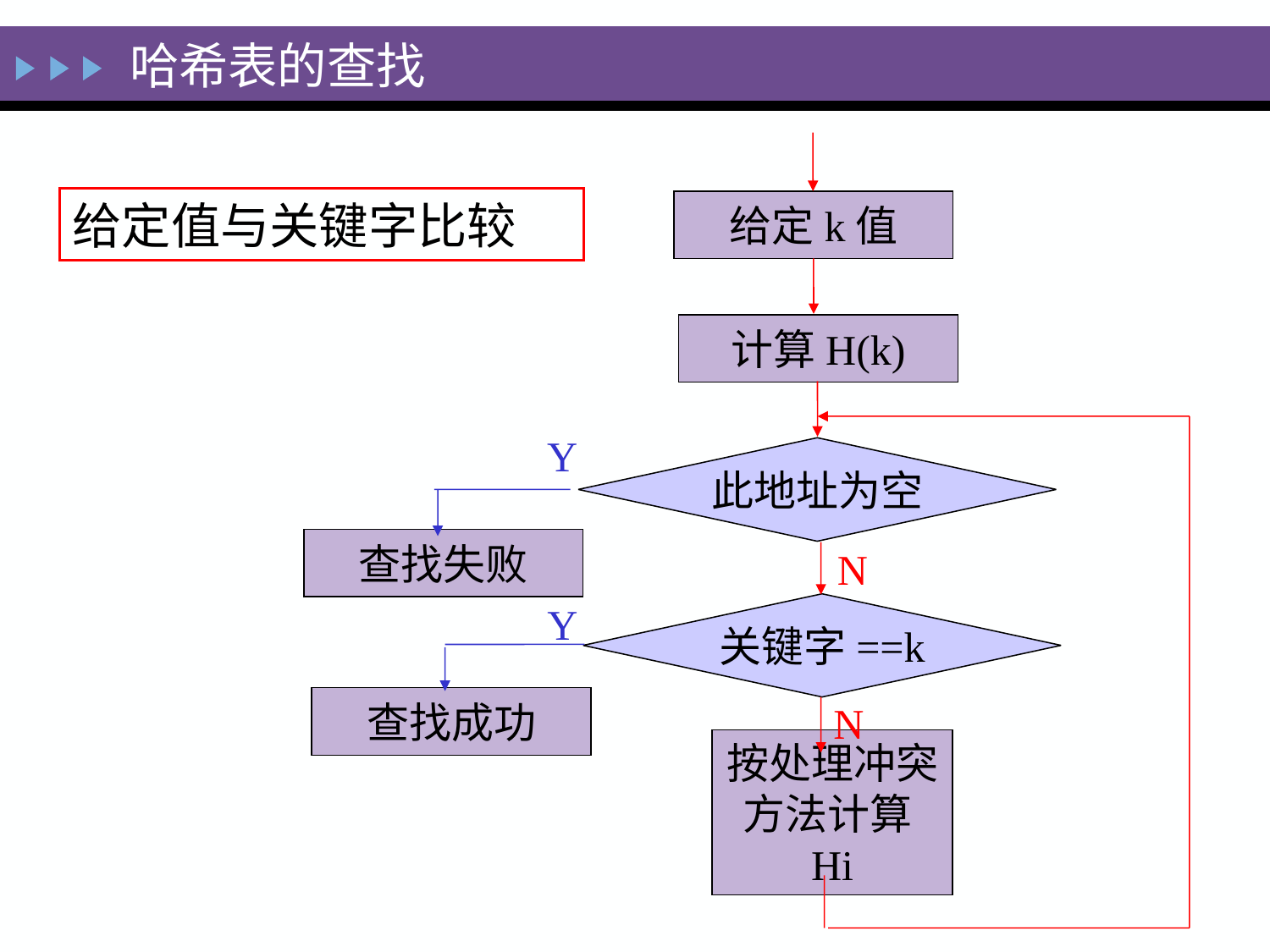

哈希表的查找

给定k值

计算H(k)

此地址为空

查找失败

关键字==k

查找成功

按处理冲突
方法计算Hi

Y
N
Y
N
给定值与关键字比较